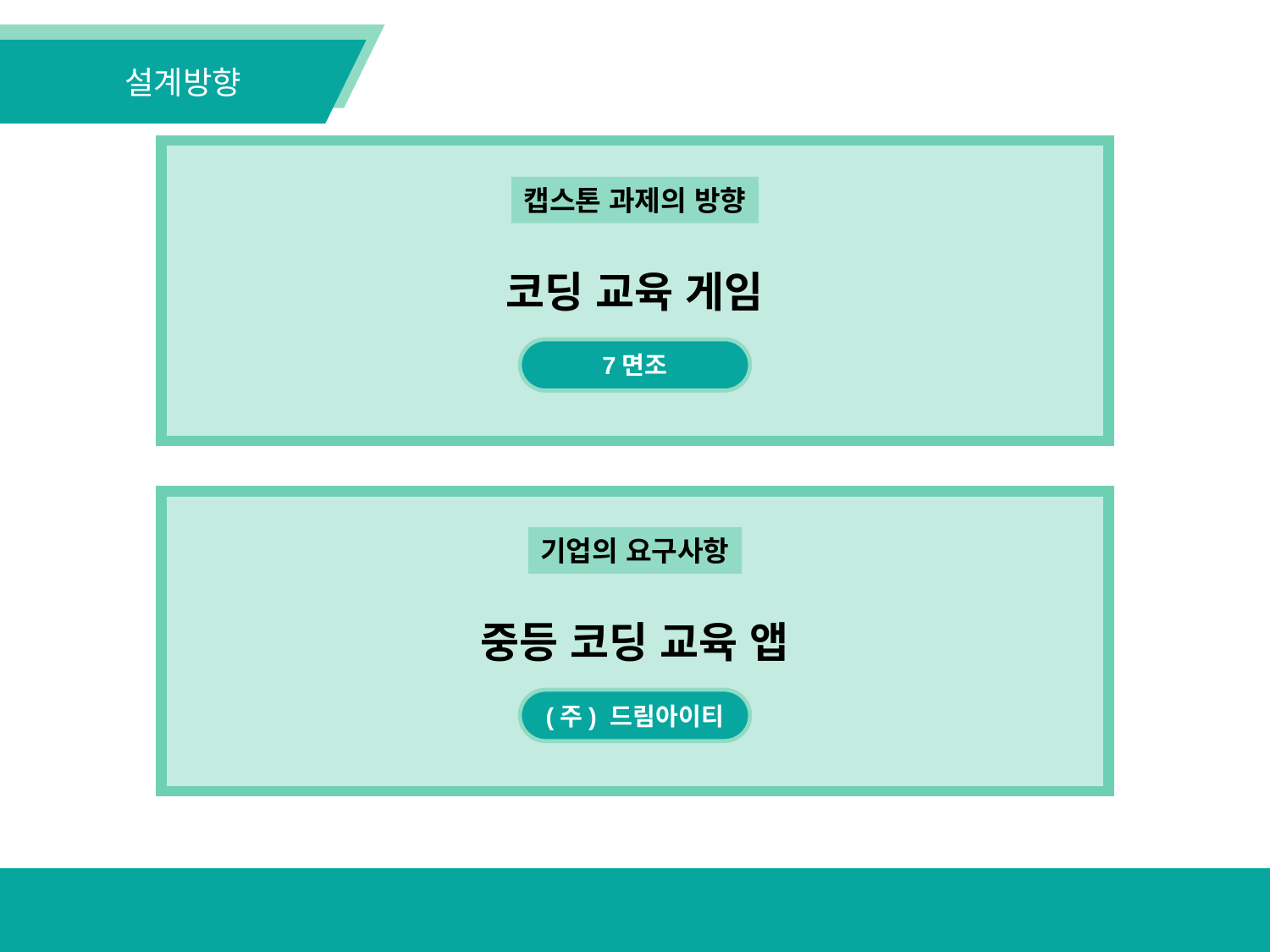

설계방향
코딩 교육 게임
캡스톤 과제의 방향
7면조
중등 코딩 교육 앱
기업의 요구사항
(주) 드림아이티